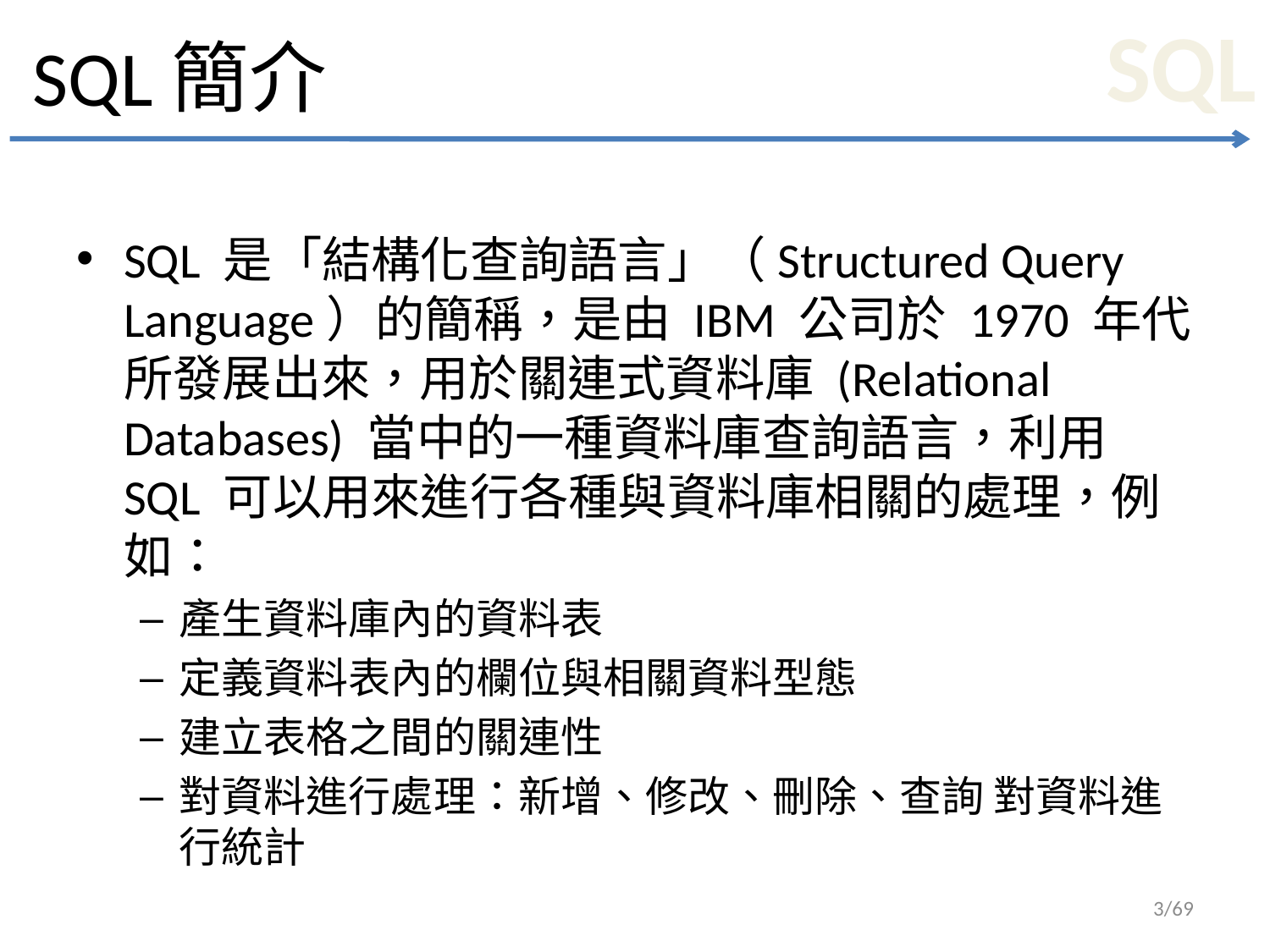

# SQL簡介
SQL 是「結構化查詢語言」（Structured Query Language）的簡稱，是由 IBM 公司於 1970 年代所發展出來，用於關連式資料庫 (Relational Databases) 當中的一種資料庫查詢語言，利用 SQL 可以用來進行各種與資料庫相關的處理，例如：
產生資料庫內的資料表
定義資料表內的欄位與相關資料型態
建立表格之間的關連性
對資料進行處理：新增、修改、刪除、查詢 對資料進行統計

3/69